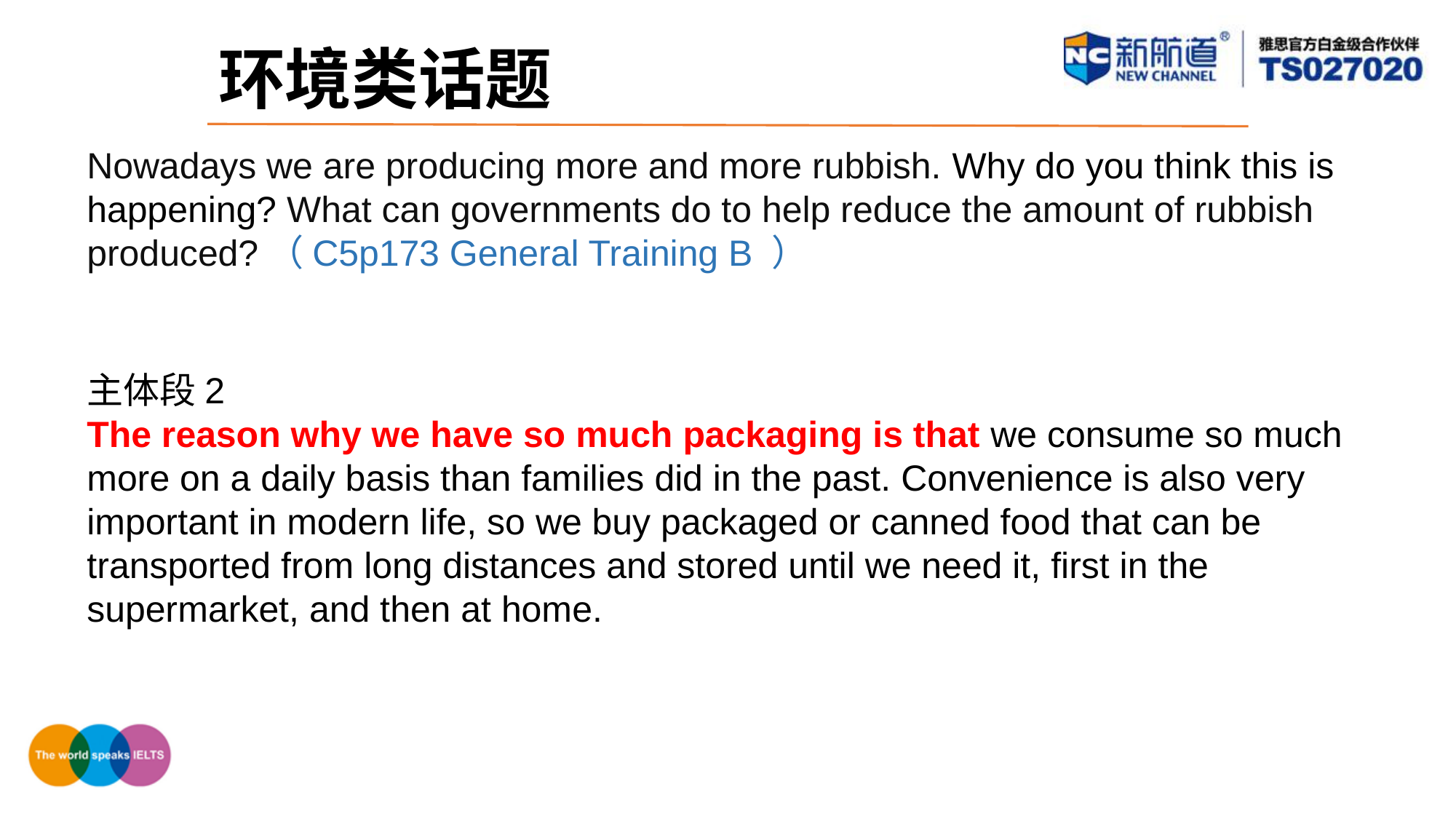

环境类话题
Nowadays we are producing more and more rubbish. Why do you think this is happening? What can governments do to help reduce the amount of rubbish produced?（C5p173 General Training B ）
主体段2
The reason why we have so much packaging is that we consume so much more on a daily basis than families did in the past. Convenience is also very important in modern life, so we buy packaged or canned food that can be transported from long distances and stored until we need it, first in the supermarket, and then at home.